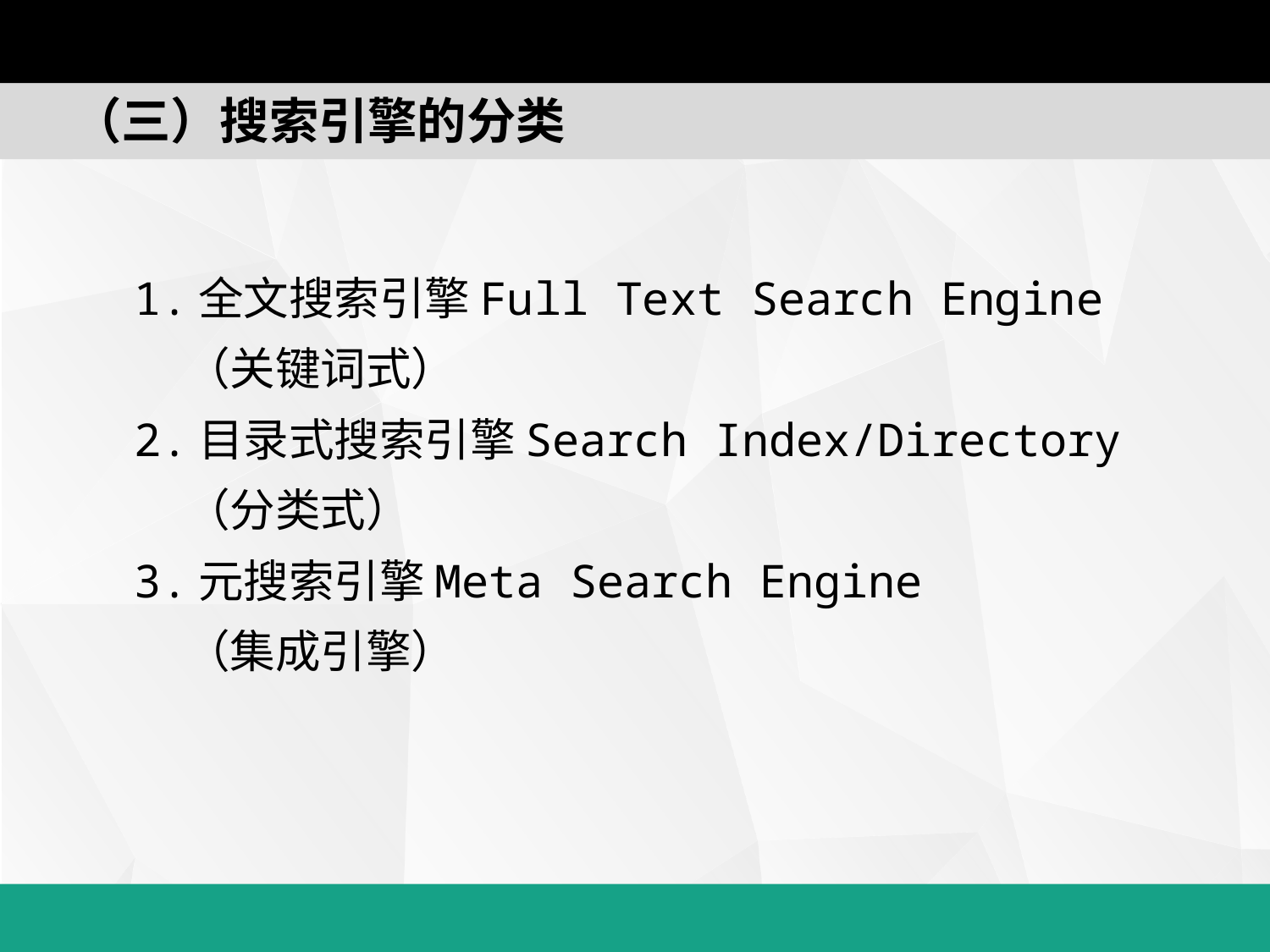

（三）搜索引擎的分类
1.全文搜索引擎Full Text Search Engine
    （关键词式）
2.目录式搜索引擎Search Index/Directory
    （分类式）
3.元搜索引擎Meta Search Engine
    （集成引擎）